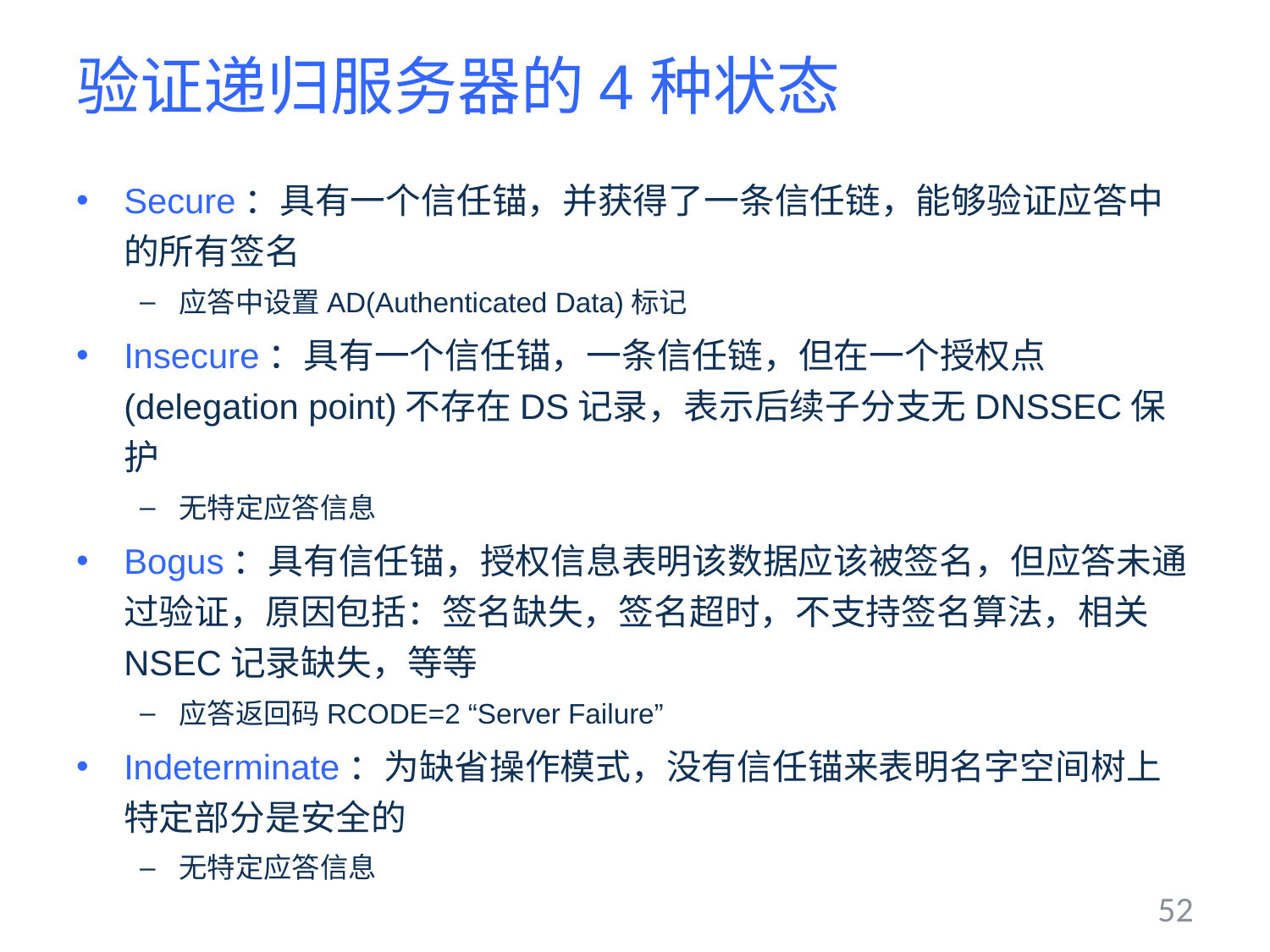

# 验证递归服务器的4种状态
Secure：具有一个信任锚，并获得了一条信任链，能够验证应答中的所有签名
应答中设置AD(Authenticated Data)标记
Insecure：具有一个信任锚，一条信任链，但在一个授权点(delegation point)不存在DS记录，表示后续子分支无DNSSEC保护
无特定应答信息
Bogus：具有信任锚，授权信息表明该数据应该被签名，但应答未通过验证，原因包括：签名缺失，签名超时，不支持签名算法，相关NSEC记录缺失，等等
应答返回码RCODE=2 “Server Failure”
Indeterminate：为缺省操作模式，没有信任锚来表明名字空间树上特定部分是安全的
无特定应答信息
52